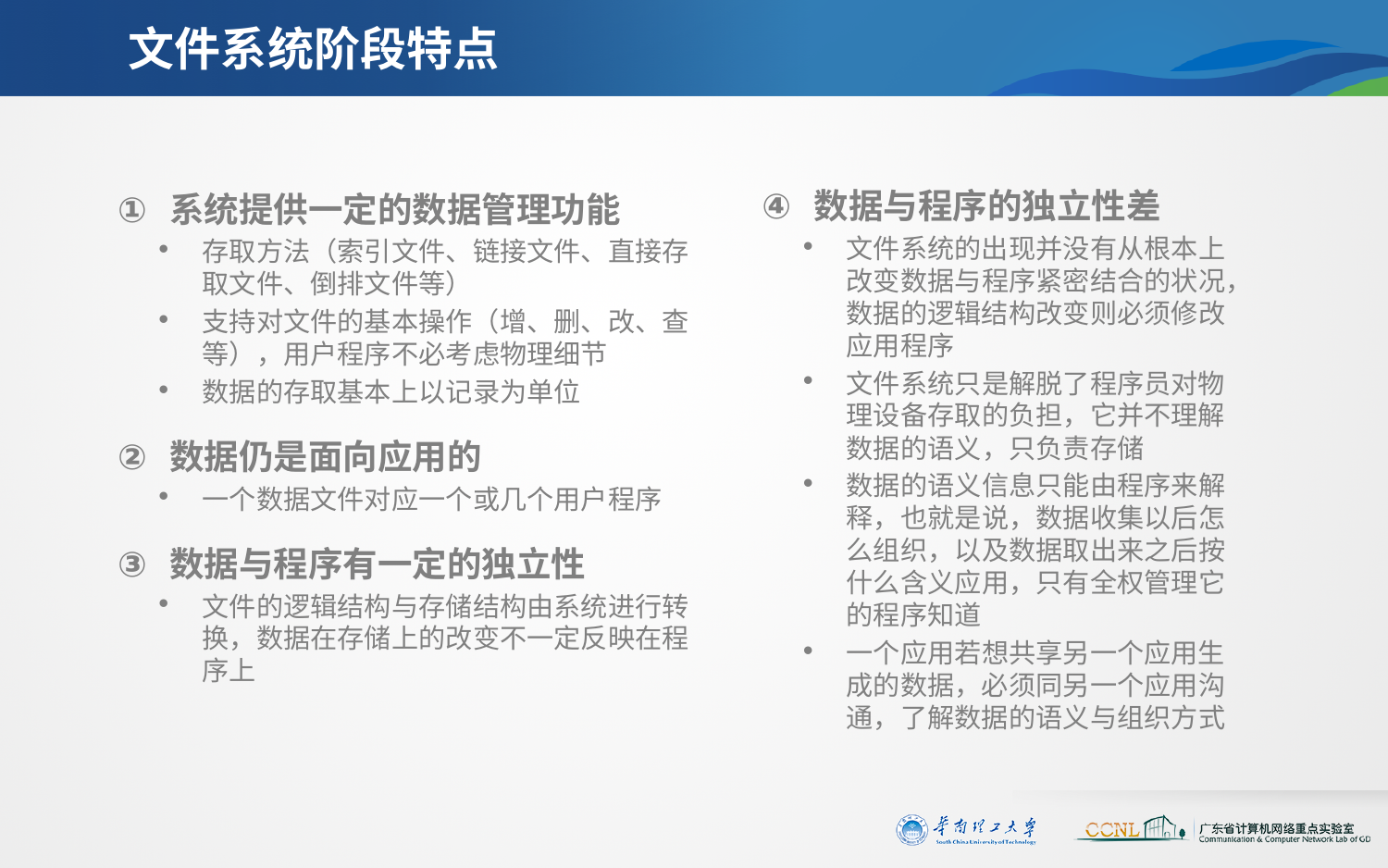

# 文件系统阶段特点
数据与程序的独立性差
文件系统的出现并没有从根本上改变数据与程序紧密结合的状况，数据的逻辑结构改变则必须修改应用程序
文件系统只是解脱了程序员对物理设备存取的负担，它并不理解数据的语义，只负责存储
数据的语义信息只能由程序来解释，也就是说，数据收集以后怎么组织，以及数据取出来之后按什么含义应用，只有全权管理它的程序知道
一个应用若想共享另一个应用生成的数据，必须同另一个应用沟通，了解数据的语义与组织方式
系统提供一定的数据管理功能
存取方法（索引文件、链接文件、直接存取文件、倒排文件等）
支持对文件的基本操作（增、删、改、查等），用户程序不必考虑物理细节
数据的存取基本上以记录为单位
数据仍是面向应用的
一个数据文件对应一个或几个用户程序
数据与程序有一定的独立性
文件的逻辑结构与存储结构由系统进行转换，数据在存储上的改变不一定反映在程序上